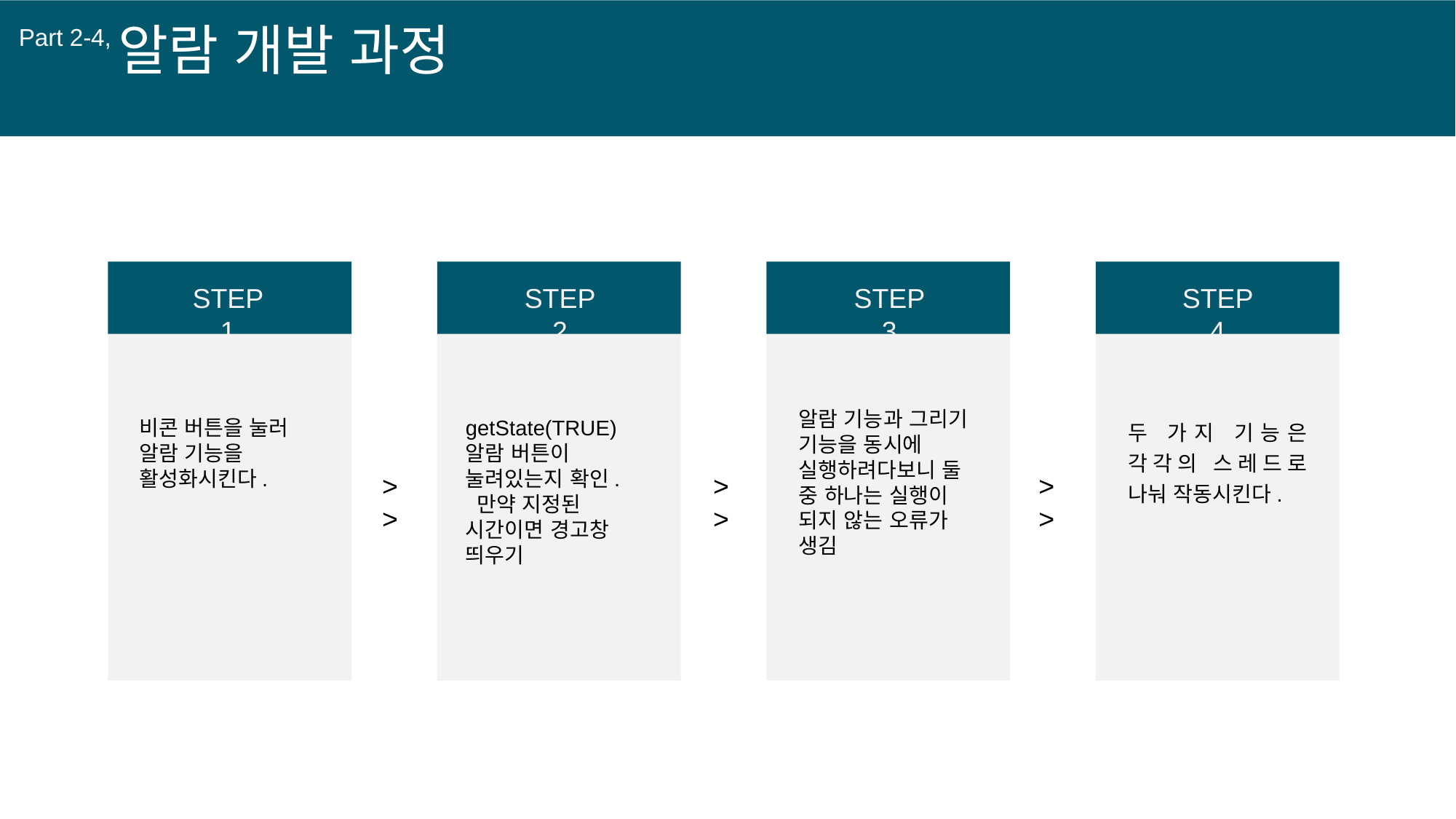

알람 개발 과정
Part 2-4,

STEP 1
STEP 2
STEP 3
STEP 4
알람 기능과 그리기 기능을 동시에 실행하려다보니 둘 중 하나는 실행이 되지 않는 오류가 생김
비콘 버튼을 눌러 알람 기능을 활성화시킨다.
두 가지 기능은 각각의 스레드로 나눠 작동시킨다.
getState(TRUE)
알람 버튼이 눌려있는지 확인.
 만약 지정된 시간이면 경고창 띄우기
>>
>>
>>